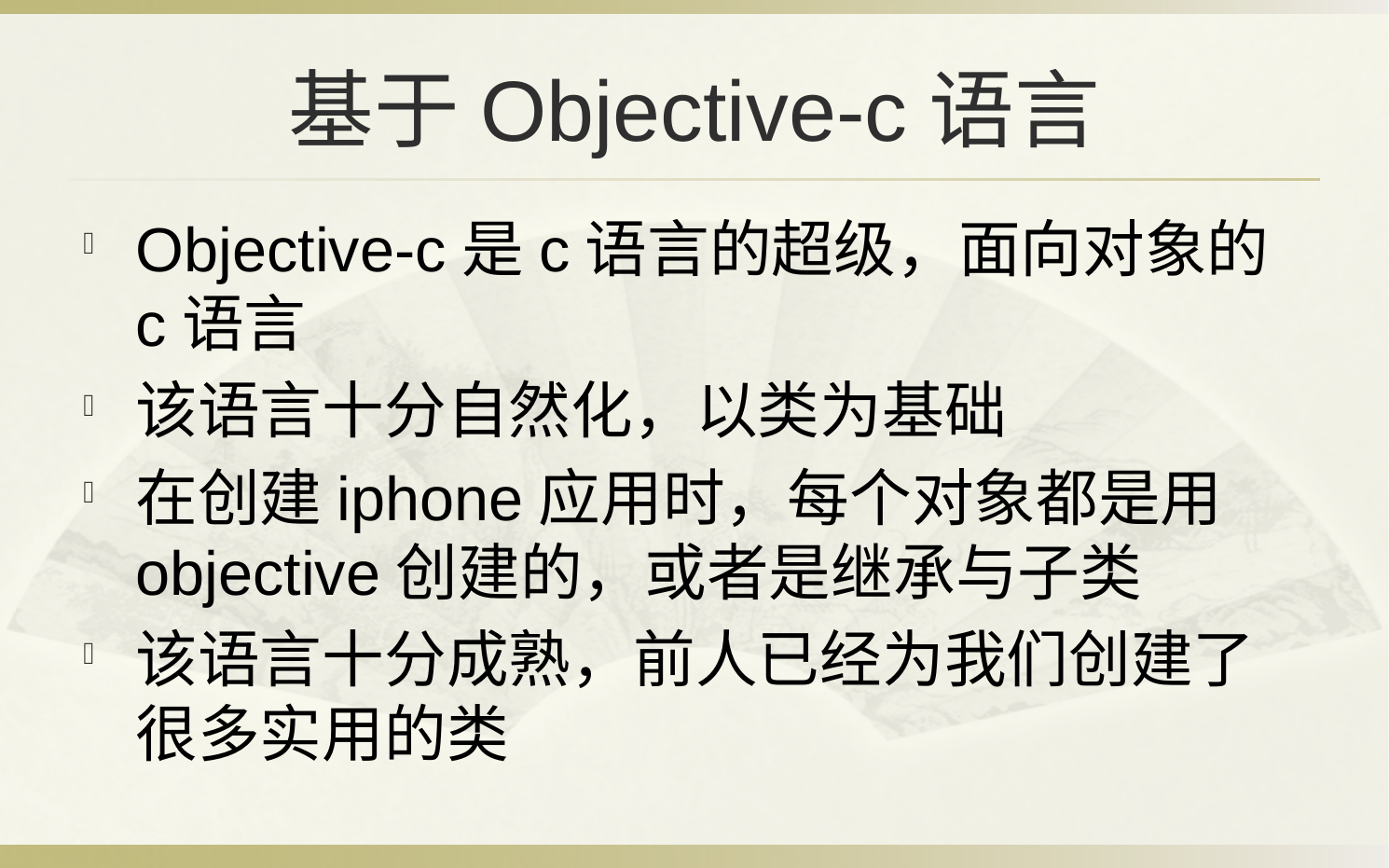

# 基于Objective-c语言
Objective-c是c语言的超级，面向对象的c语言
该语言十分自然化，以类为基础
在创建iphone应用时，每个对象都是用objective创建的，或者是继承与子类
该语言十分成熟，前人已经为我们创建了很多实用的类